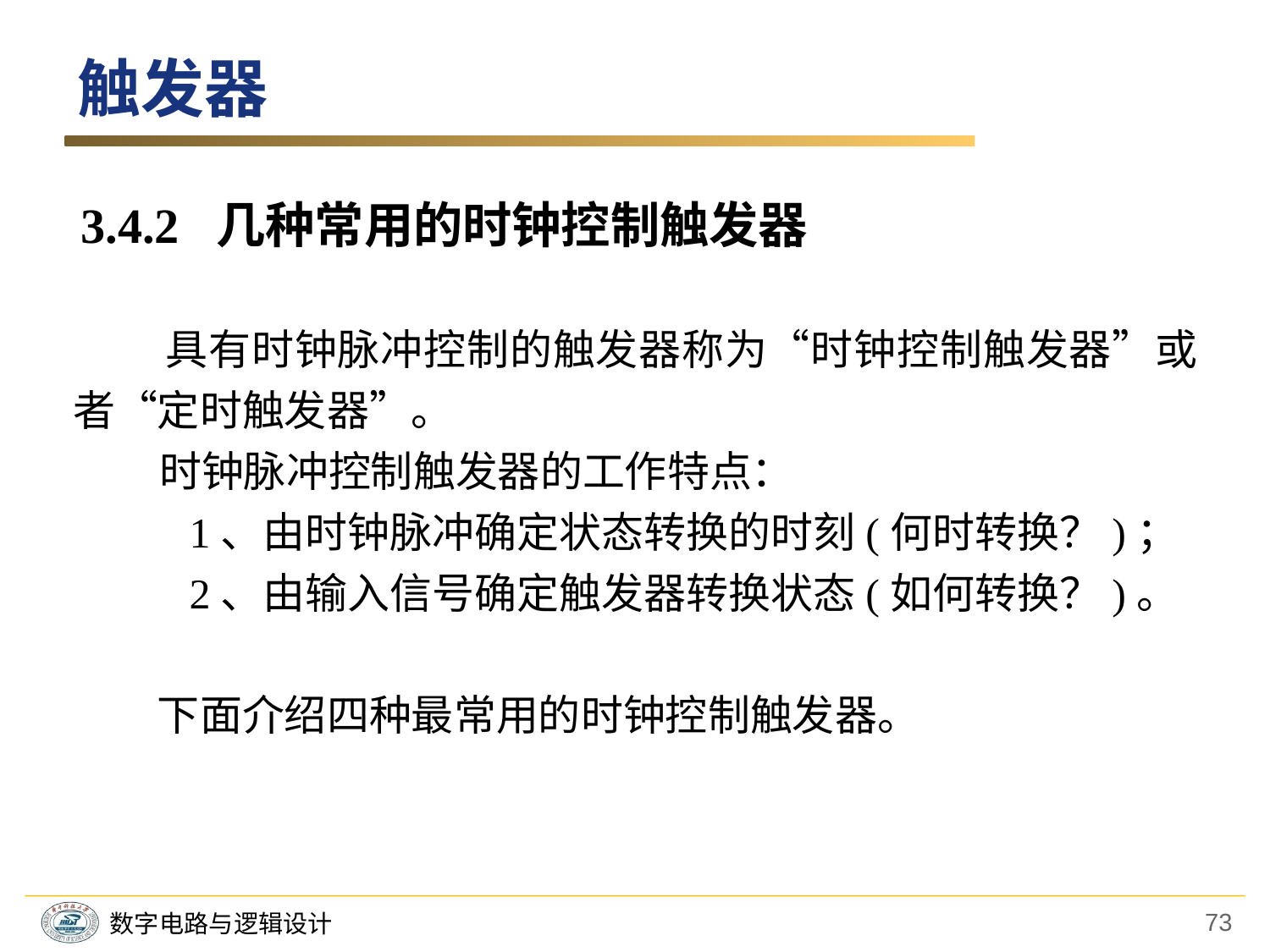

触发器
3.4.2  几种常用的时钟控制触发器
        具有时钟脉冲控制的触发器称为“时钟控制触发器”或者“定时触发器”。
        时钟脉冲控制触发器的工作特点：
           1、由时钟脉冲确定状态转换的时刻(何时转换？)；
           2、由输入信号确定触发器转换状态(如何转换？)。

　　下面介绍四种最常用的时钟控制触发器。
73
数字电路与逻辑设计